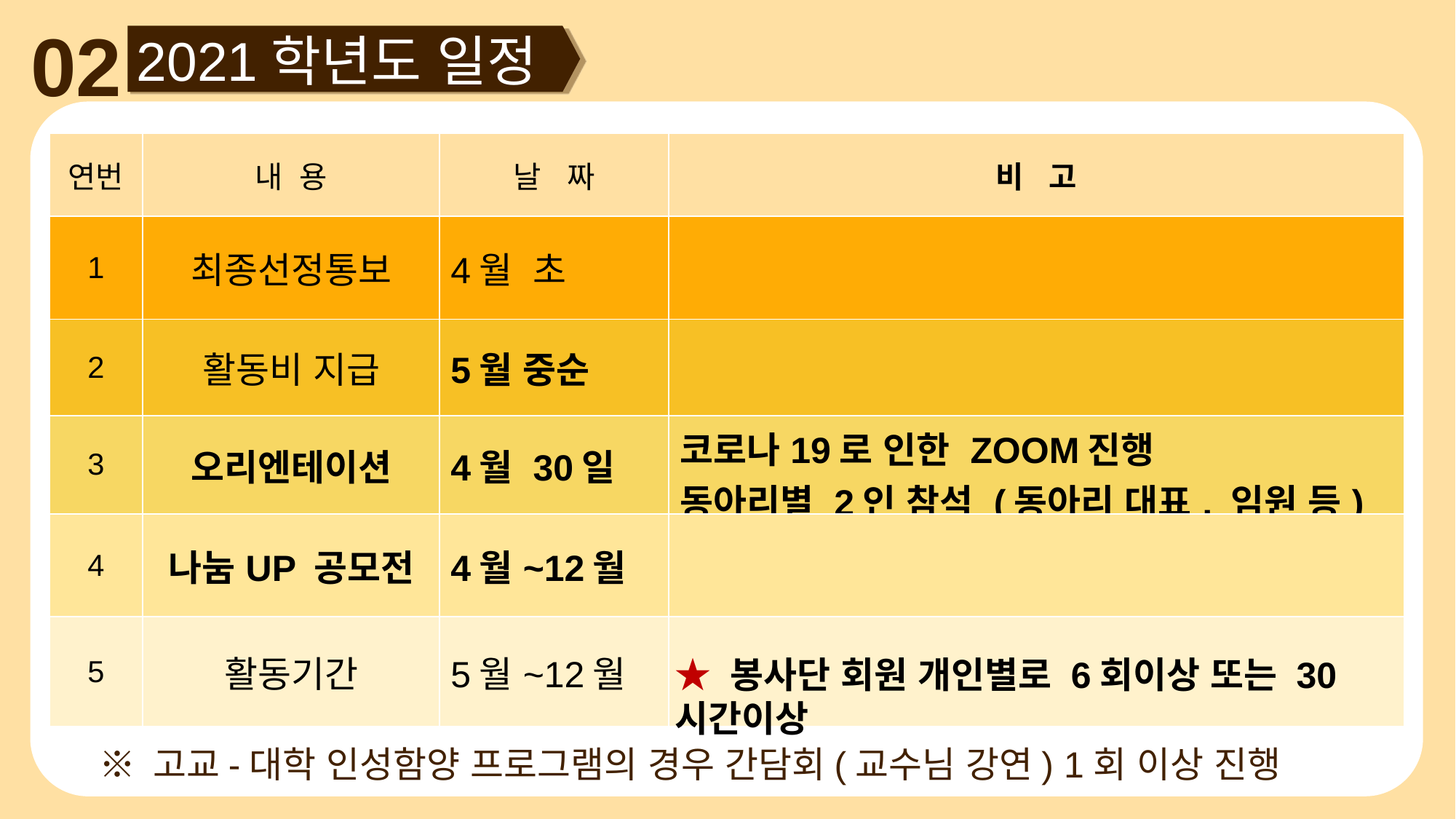

02
2021학년도 일정

| 연번 | 내 용 | 날 짜 | 비 고 |
| --- | --- | --- | --- |
| 1 | 최종선정통보 | 4월 초 |  |
| 2 | 활동비 지급 | 5월 중순 |  |
| 3 | 오리엔테이션 | 4월 30일 | 코로나19로 인한 ZOOM진행 동아리별 2인 참석 (동아리 대표, 임원 등) |
| 4 | 나눔UP 공모전 | 4월~12월 |  |
| 5 | 활동기간 | 5월~12월 |  |
★ 봉사단 회원 개인별로 6회이상 또는 30시간이상
※ 고교-대학 인성함양 프로그램의 경우 간담회(교수님 강연) 1회 이상 진행